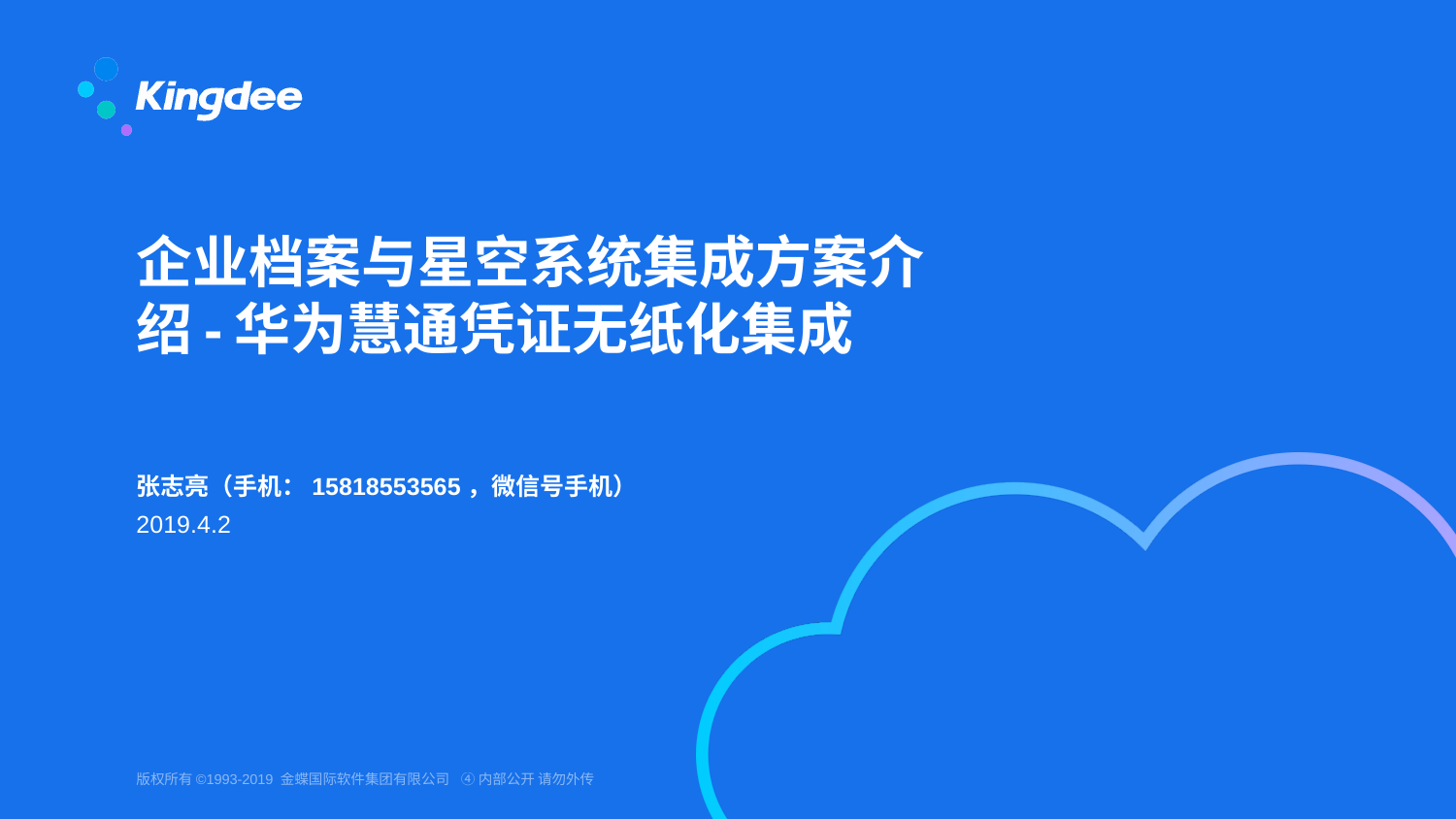

企业档案与星空系统集成方案介绍-华为慧通凭证无纸化集成
张志亮（手机：15818553565，微信号手机）
2019.4.2